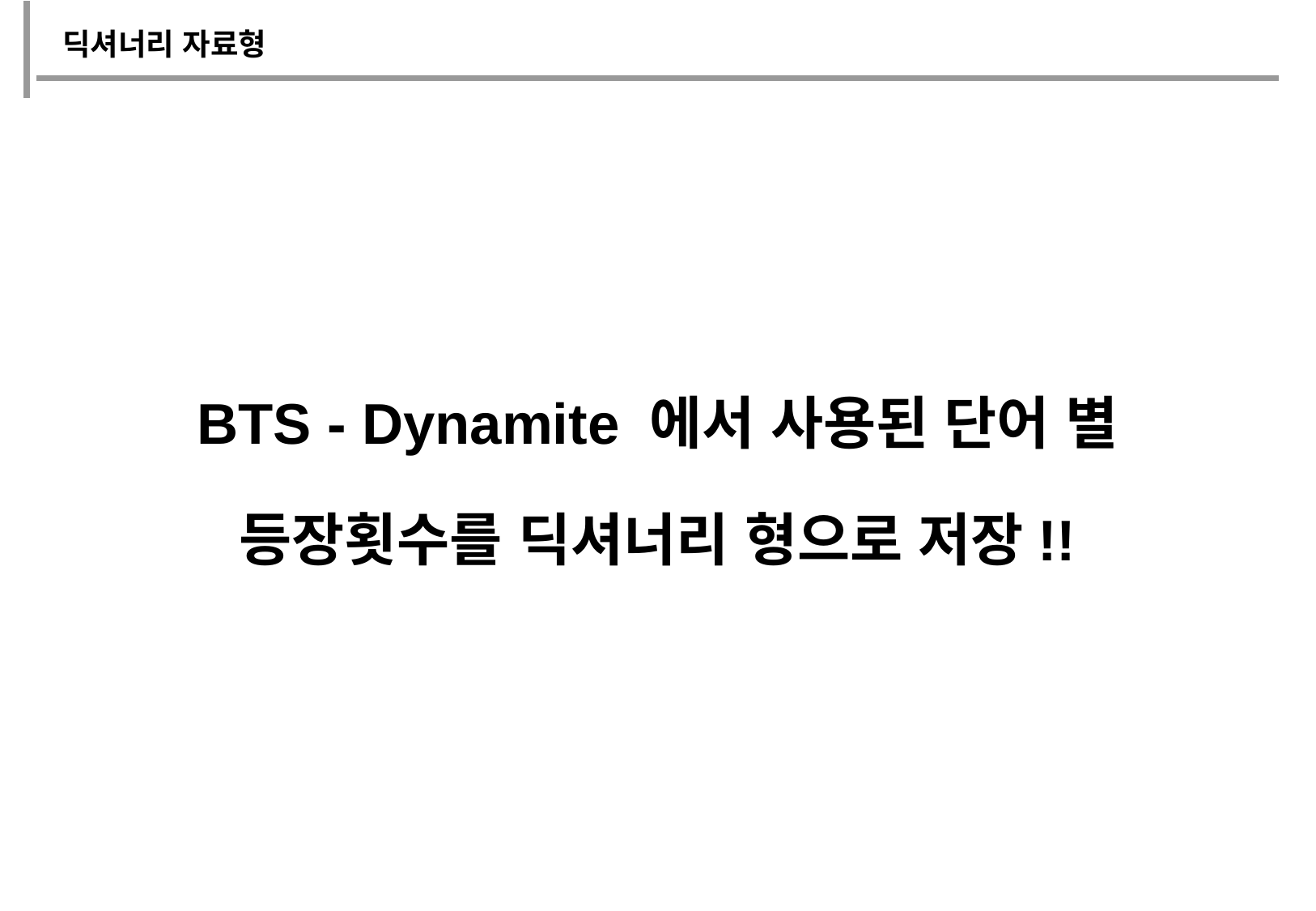

딕셔너리 자료형

BTS - Dynamite 에서 사용된 단어 별
등장횟수를 딕셔너리 형으로 저장!!